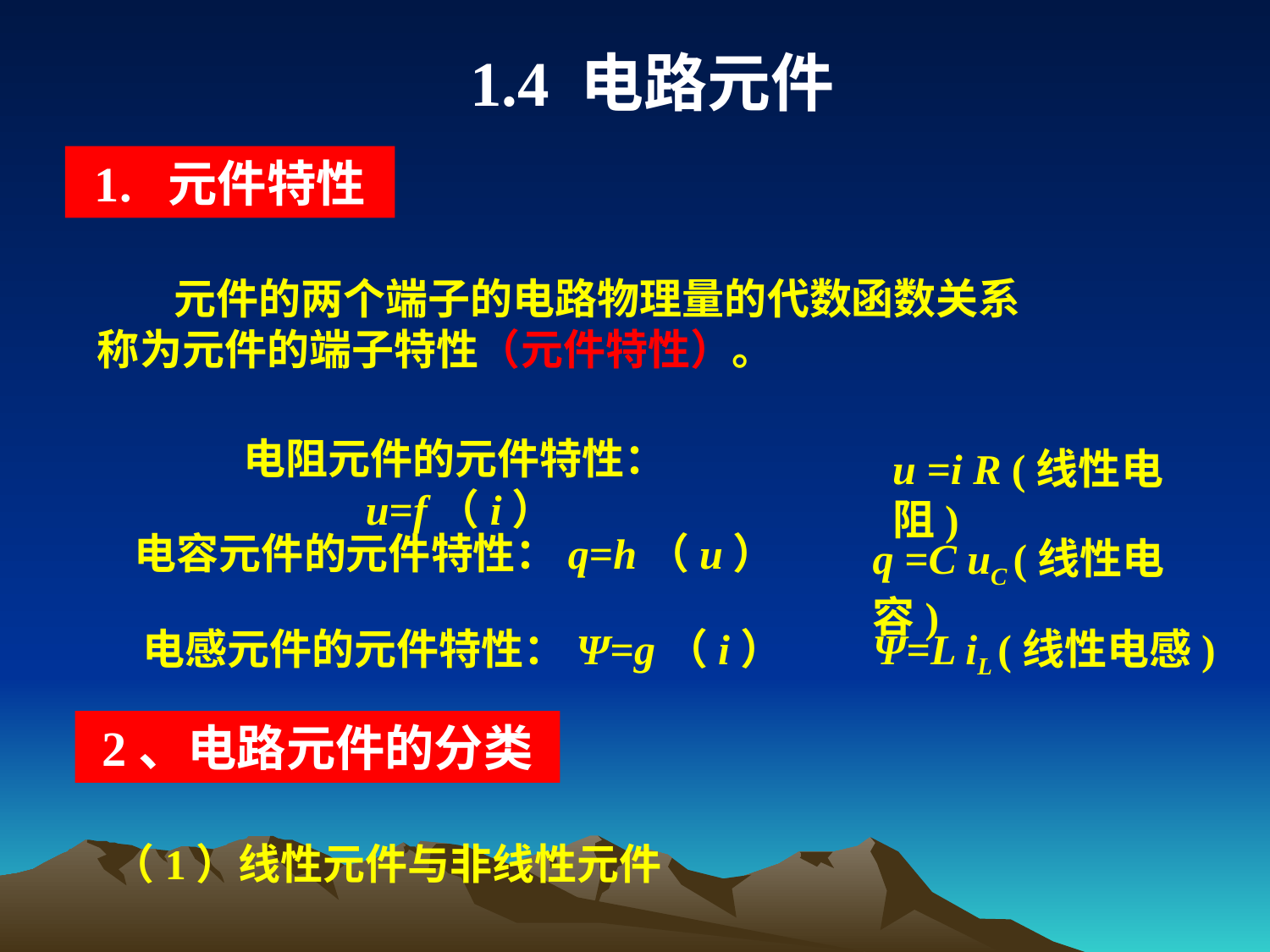

1.4 电路元件

1.  元件特性
       元件的两个端子的电路物理量的代数函数关系称为元件的端子特性（元件特性）。
电阻元件的元件特性：  u=f（i）
u =i R (线性电阻)

电容元件的元件特性：q=h（u）
q =C uC (线性电容)

电感元件的元件特性：Ψ=g（i）
Ψ=L iL (线性电感)

2、电路元件的分类
（1）线性元件与非线性元件